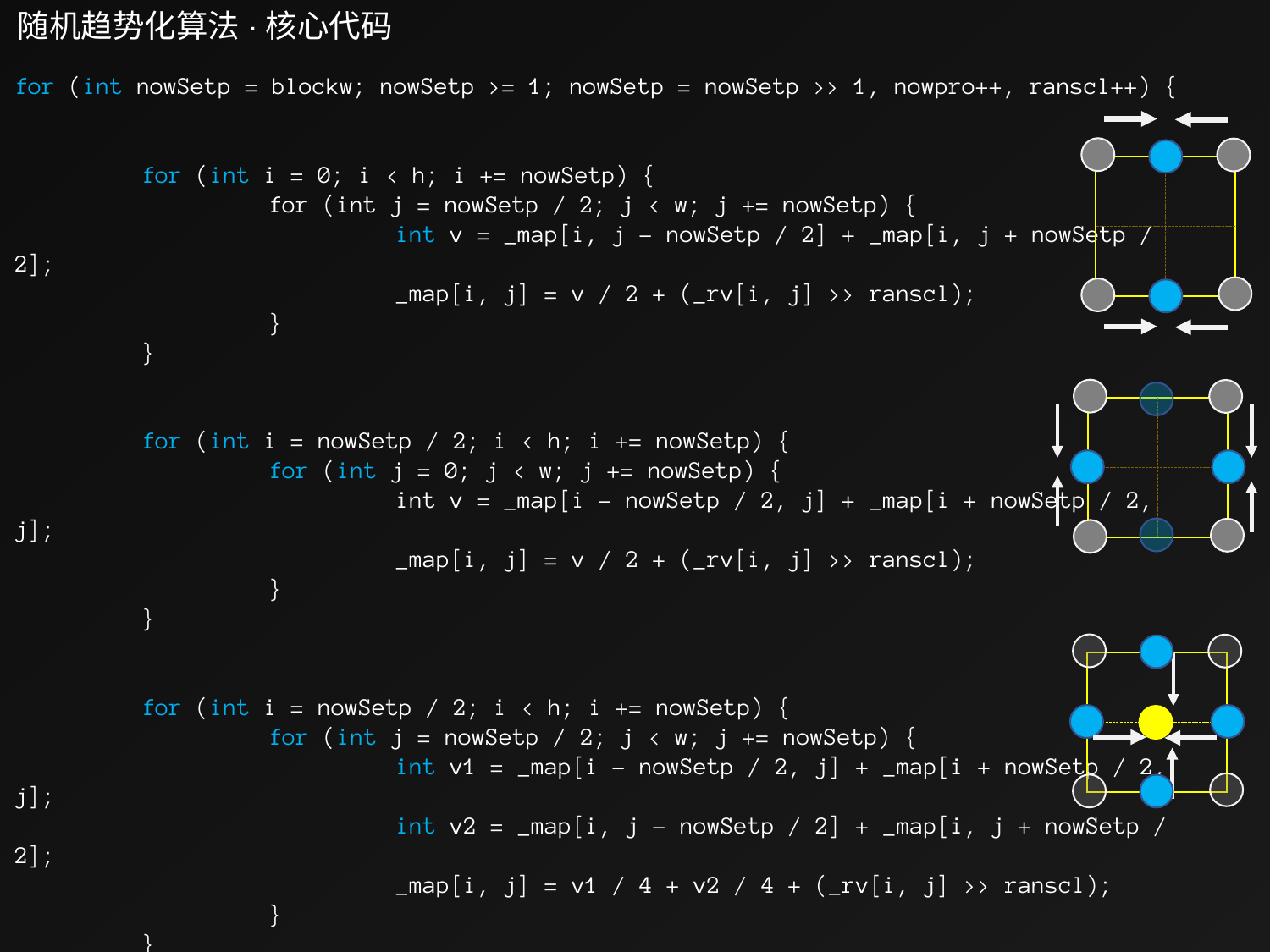

随机趋势化算法·核心代码
for (int nowSetp = blockw; nowSetp >= 1; nowSetp = nowSetp >> 1, nowpro++, ranscl++) {

	for (int i = 0; i < h; i += nowSetp) {
		for (int j = nowSetp / 2; j < w; j += nowSetp) {
			int v = _map[i, j - nowSetp / 2] + _map[i, j + nowSetp / 2];
			_map[i, j] = v / 2 + (_rv[i, j] >> ranscl);
		}
	}

	for (int i = nowSetp / 2; i < h; i += nowSetp) {
		for (int j = 0; j < w; j += nowSetp) {
			int v = _map[i - nowSetp / 2, j] + _map[i + nowSetp / 2, j];
			_map[i, j] = v / 2 + (_rv[i, j] >> ranscl);
		}
	}

	for (int i = nowSetp / 2; i < h; i += nowSetp) {
		for (int j = nowSetp / 2; j < w; j += nowSetp) {
			int v1 = _map[i - nowSetp / 2, j] + _map[i + nowSetp / 2, j];
			int v2 = _map[i, j - nowSetp / 2] + _map[i, j + nowSetp / 2];
			_map[i, j] = v1 / 4 + v2 / 4 + (_rv[i, j] >> ranscl);
		}
	}

	//更新进度，触发事件MapCreatingProcessing
}